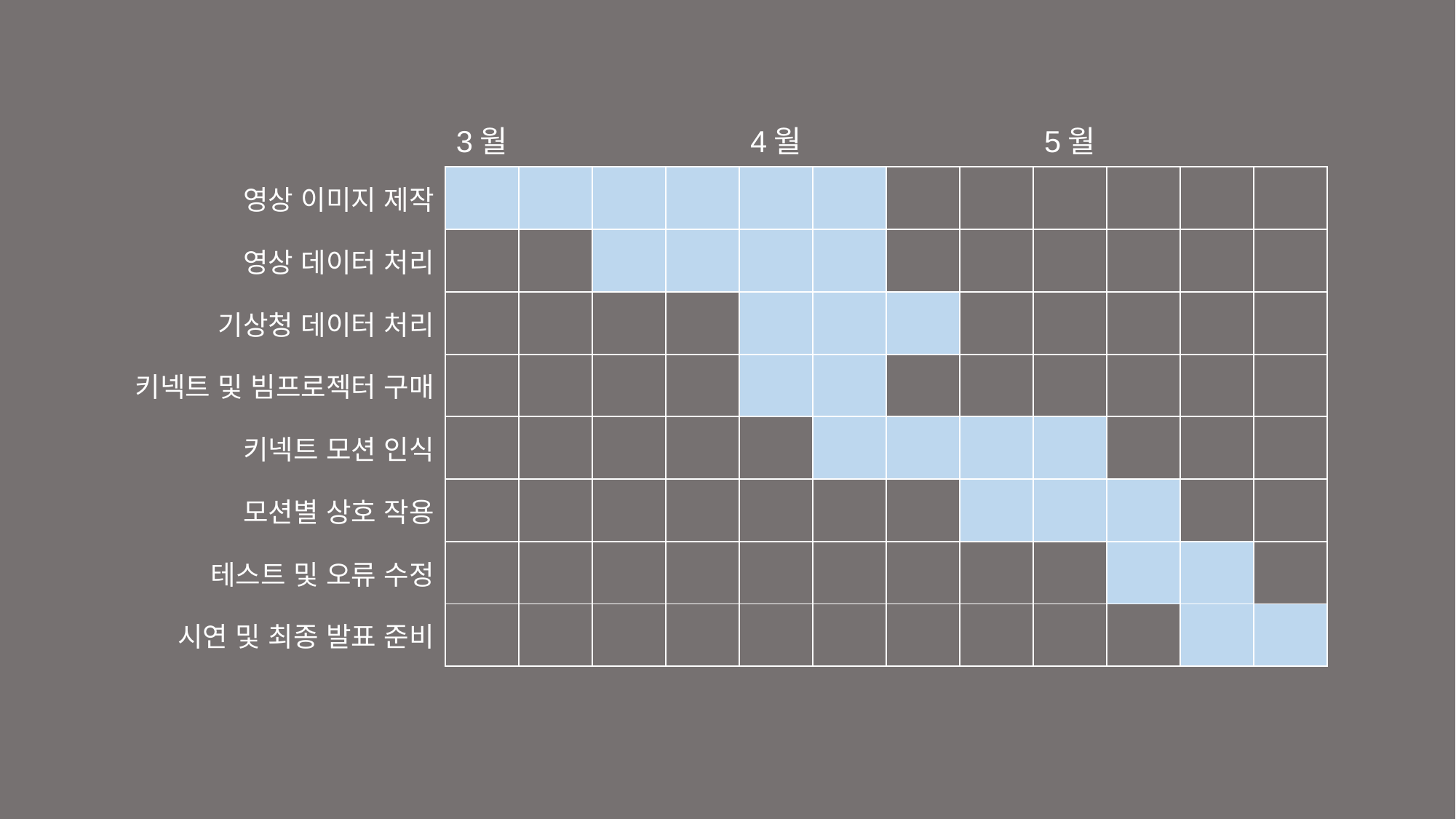

|  | 3월 |  |  |  | 4월 |  |  |  | 5월 |  |  |  |
| --- | --- | --- | --- | --- | --- | --- | --- | --- | --- | --- | --- | --- |
| 영상 이미지 제작 |  |  |  |  |  |  |  |  |  |  |  |  |
| 영상 데이터 처리 |  |  |  |  |  |  |  |  |  |  |  |  |
| 기상청 데이터 처리 |  |  |  |  |  |  |  |  |  |  |  |  |
| 키넥트 및 빔프로젝터 구매 |  |  |  |  |  |  |  |  |  |  |  |  |
| 키넥트 모션 인식 |  |  |  |  |  |  |  |  |  |  |  |  |
| 모션별 상호 작용 |  |  |  |  |  |  |  |  |  |  |  |  |
| 테스트 및 오류 수정 |  |  |  |  |  |  |  |  |  |  |  |  |
| 시연 및 최종 발표 준비 |  |  |  |  |  |  |  |  |  |  |  |  |